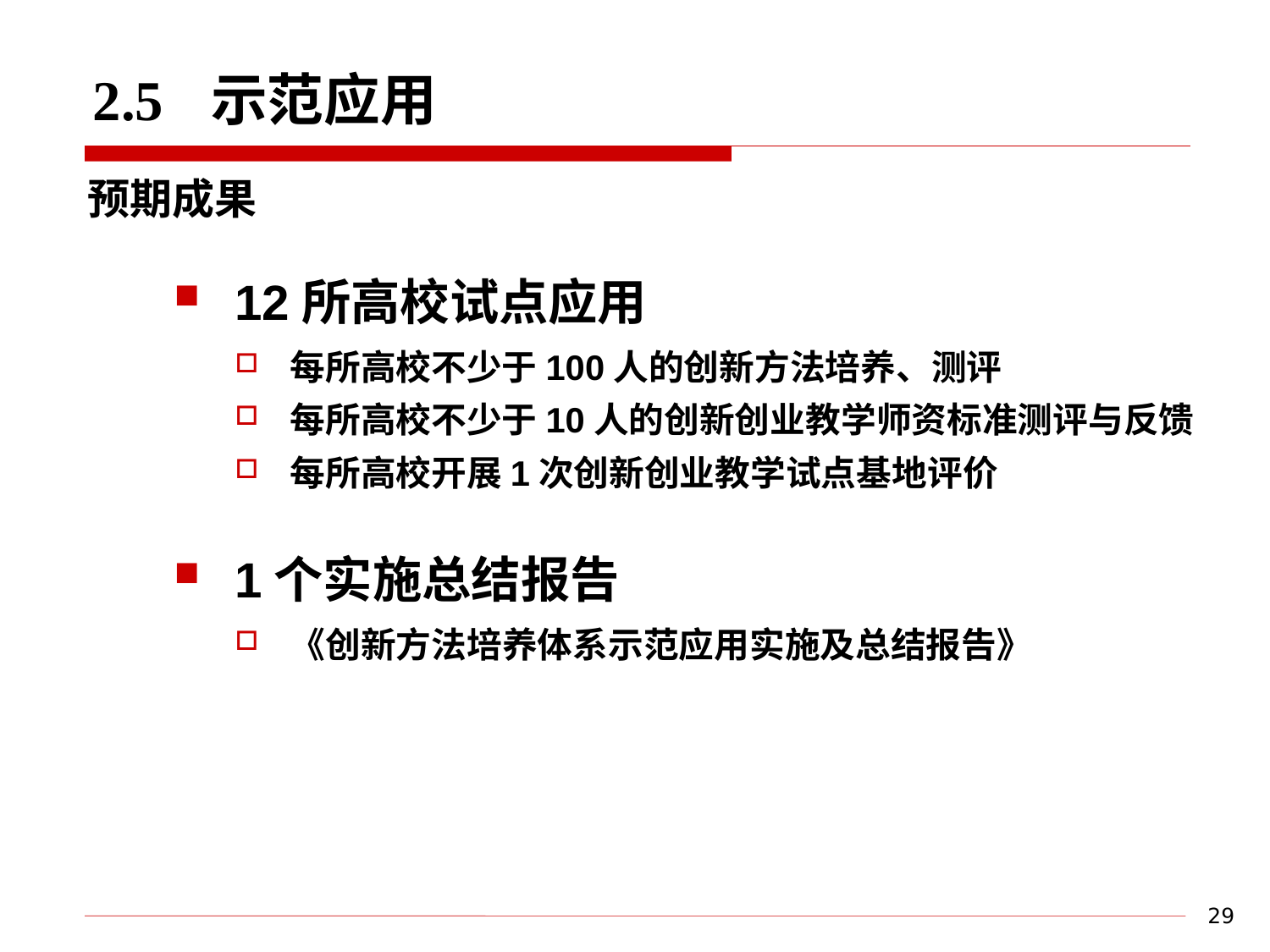

2.5 示范应用
预期成果

12所高校试点应用
每所高校不少于100人的创新方法培养、测评
每所高校不少于10人的创新创业教学师资标准测评与反馈
每所高校开展1次创新创业教学试点基地评价

1个实施总结报告
《创新方法培养体系示范应用实施及总结报告》

29